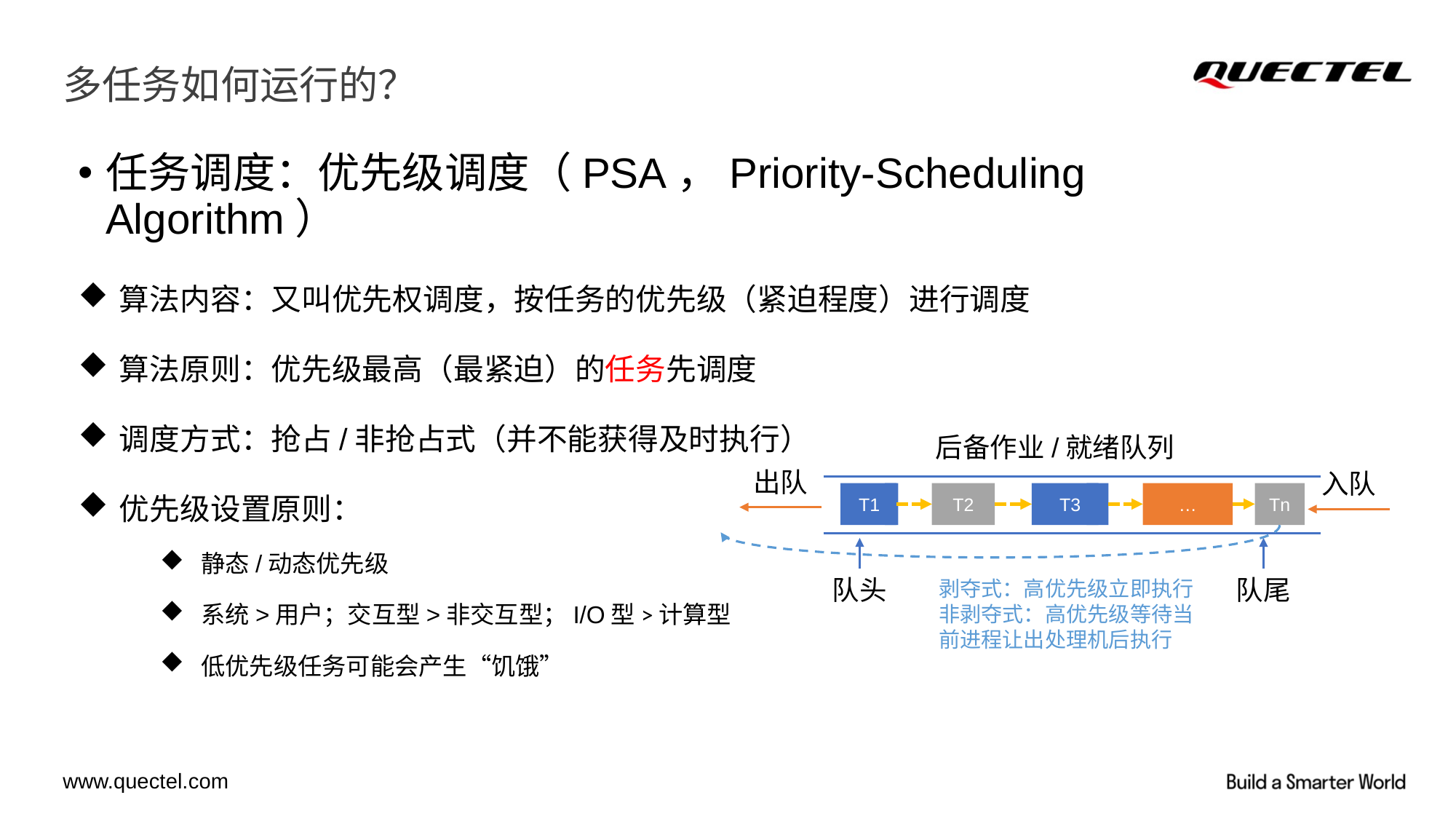

# 多任务如何运行的？
任务调度：优先级调度（PSA，Priority-Scheduling Algorithm）
算法内容：又叫优先权调度，按任务的优先级（紧迫程度）进行调度
算法原则：优先级最高（最紧迫）的任务先调度
调度方式：抢占/非抢占式（并不能获得及时执行）
优先级设置原则：
静态/动态优先级
系统>用户；交互型>非交互型；I/O型>计算型
低优先级任务可能会产生“饥饿”
后备作业/就绪队列
出队
入队
T1

T2
T3

…
Tn

队头
队尾
剥夺式：高优先级立即执行
非剥夺式：高优先级等待当前进程让出处理机后执行